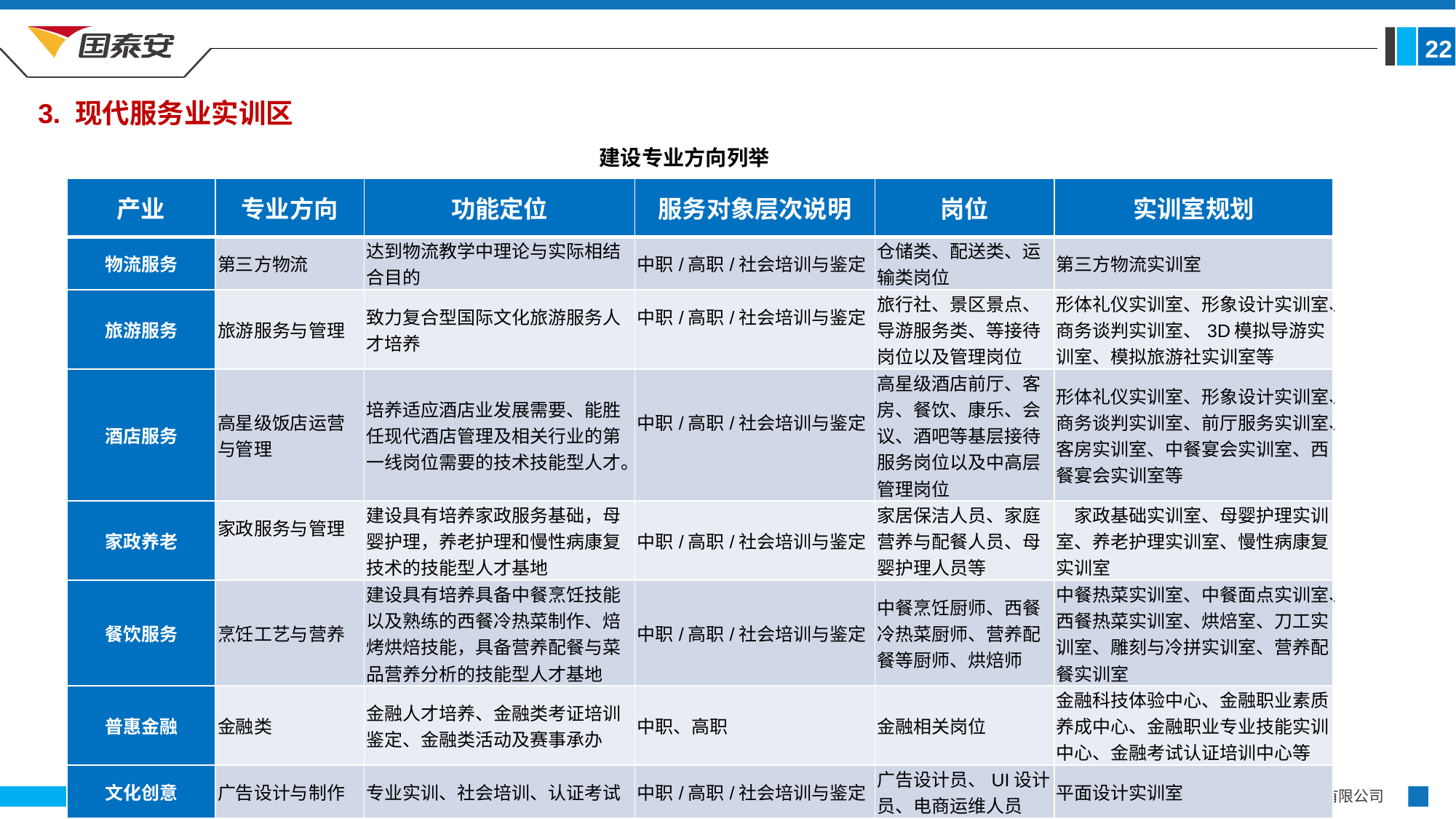

22
3. 现代服务业实训区
建设专业方向列举
| 产业 | 专业方向 | 功能定位 | 服务对象层次说明 | 岗位 | 实训室规划 |
| --- | --- | --- | --- | --- | --- |
| 物流服务 | 第三方物流 | 达到物流教学中理论与实际相结合目的 | 中职/高职/社会培训与鉴定 | 仓储类、配送类、运输类岗位 | 第三方物流实训室 |
| 旅游服务 | 旅游服务与管理 | 致力复合型国际文化旅游服务人才培养 | 中职/高职/社会培训与鉴定 | 旅行社、景区景点、导游服务类、等接待岗位以及管理岗位 | 形体礼仪实训室、形象设计实训室、商务谈判实训室、3D模拟导游实训室、模拟旅游社实训室等 |
| 酒店服务 | 高星级饭店运营与管理 | 培养适应酒店业发展需要、能胜任现代酒店管理及相关行业的第一线岗位需要的技术技能型人才。 | 中职/高职/社会培训与鉴定 | 高星级酒店前厅、客房、餐饮、康乐、会议、酒吧等基层接待服务岗位以及中高层管理岗位 | 形体礼仪实训室、形象设计实训室、商务谈判实训室、前厅服务实训室、客房实训室、中餐宴会实训室、西餐宴会实训室等 |
| 家政养老 | 家政服务与管理 | 建设具有培养家政服务基础，母婴护理，养老护理和慢性病康复技术的技能型人才基地 | 中职/高职/社会培训与鉴定 | 家居保洁人员、家庭营养与配餐人员、母婴护理人员等 | 家政基础实训室、母婴护理实训室、养老护理实训室、慢性病康复实训室 |
| 餐饮服务 | 烹饪工艺与营养 | 建设具有培养具备中餐烹饪技能以及熟练的西餐冷热菜制作、焙烤烘焙技能，具备营养配餐与菜品营养分析的技能型人才基地 | 中职/高职/社会培训与鉴定 | 中餐烹饪厨师、西餐冷热菜厨师、营养配餐等厨师、烘焙师 | 中餐热菜实训室、中餐面点实训室、西餐热菜实训室、烘焙室、刀工实训室、雕刻与冷拼实训室、营养配餐实训室 |
| 普惠金融 | 金融类 | 金融人才培养、金融类考证培训鉴定、金融类活动及赛事承办 | 中职、高职 | 金融相关岗位 | 金融科技体验中心、金融职业素质养成中心、金融职业专业技能实训中心、金融考试认证培训中心等 |
| 文化创意 | 广告设计与制作 | 专业实训、社会培训、认证考试 | 中职/高职/社会培训与鉴定 | 广告设计员、UI设计员、电商运维人员 | 平面设计实训室 |